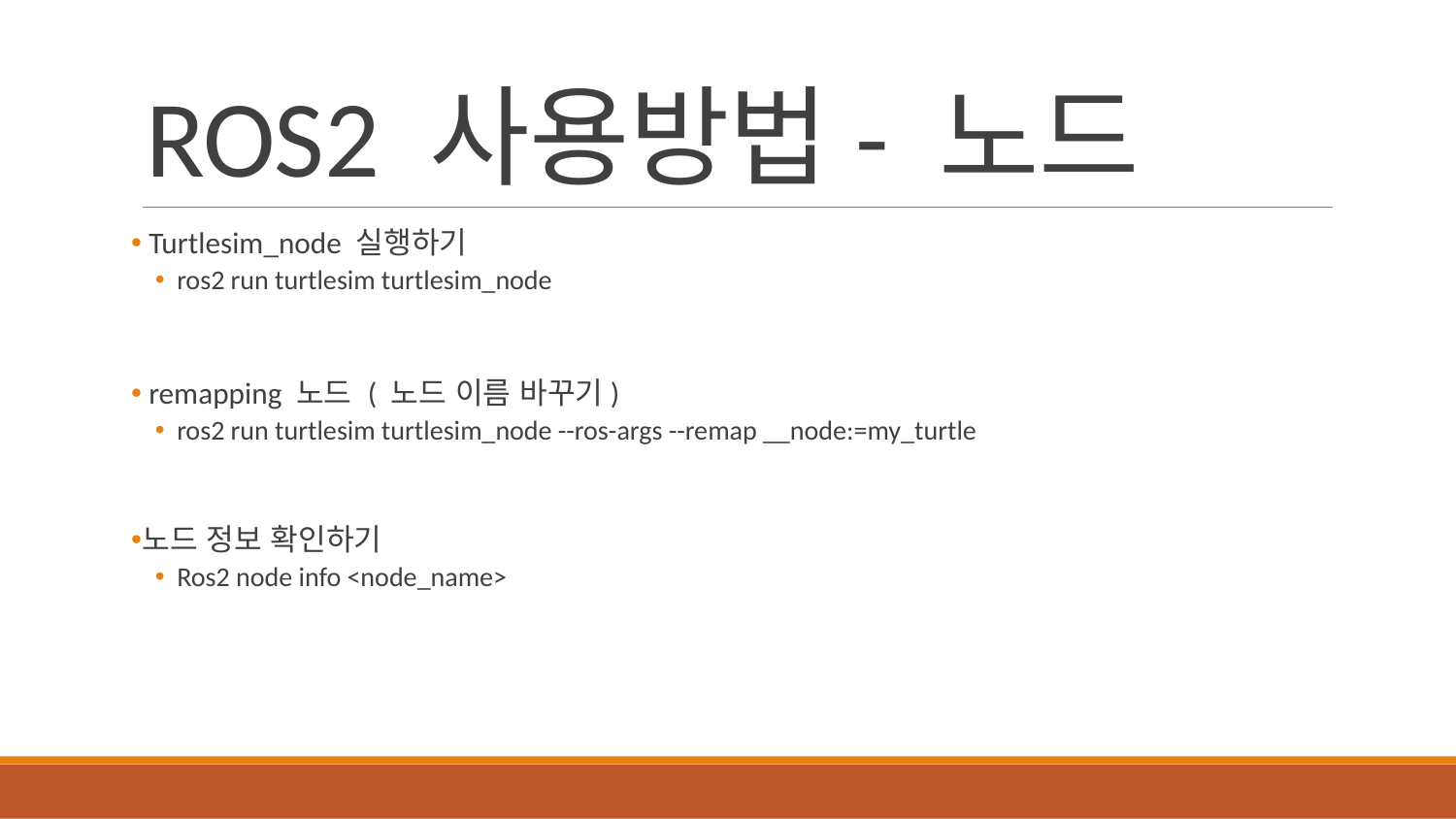

# ROS2 사용방법- 노드
 Turtlesim_node 실행하기
ros2 run turtlesim turtlesim_node

 remapping 노드 ( 노드 이름 바꾸기)
ros2 run turtlesim turtlesim_node --ros-args --remap __node:=my_turtle

노드 정보 확인하기
Ros2 node info <node_name>